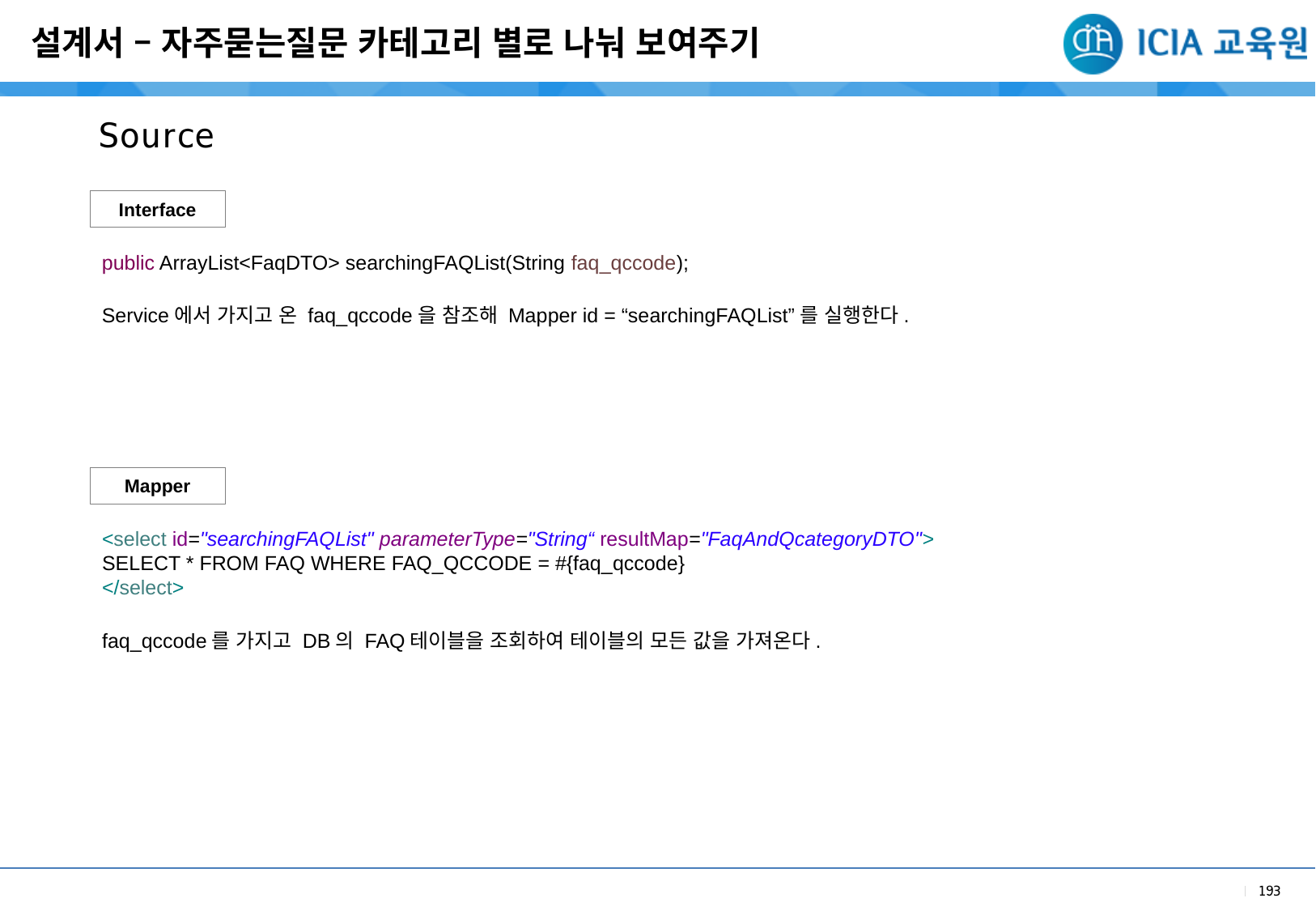

설계서 – 자주묻는질문 카테고리 별로 나눠 보여주기
Source
Interface
public ArrayList<FaqDTO> searchingFAQList(String faq_qccode);
Service에서 가지고 온 faq_qccode을 참조해 Mapper id = “searchingFAQList”를 실행한다.
Mapper
<select id="searchingFAQList" parameterType="String“ resultMap="FaqAndQcategoryDTO">
SELECT * FROM FAQ WHERE FAQ_QCCODE = #{faq_qccode}
</select>
faq_qccode를 가지고 DB의 FAQ테이블을 조회하여 테이블의 모든 값을 가져온다.